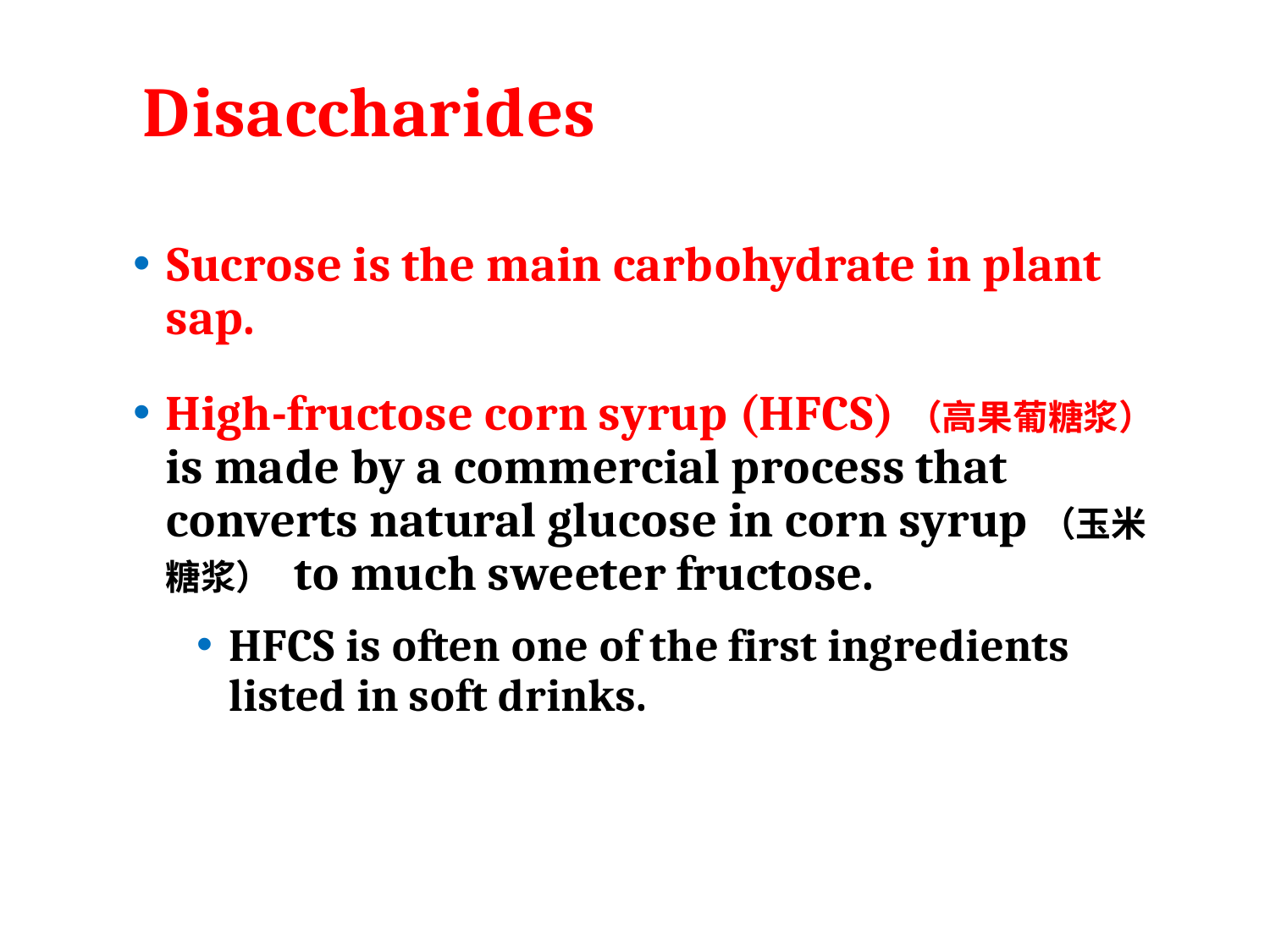

# Disaccharides
Sucrose is the main carbohydrate in plant sap.
High-fructose corn syrup (HFCS)（高果葡糖浆） is made by a commercial process that converts natural glucose in corn syrup（玉米糖浆） to much sweeter fructose.
HFCS is often one of the first ingredients listed in soft drinks.